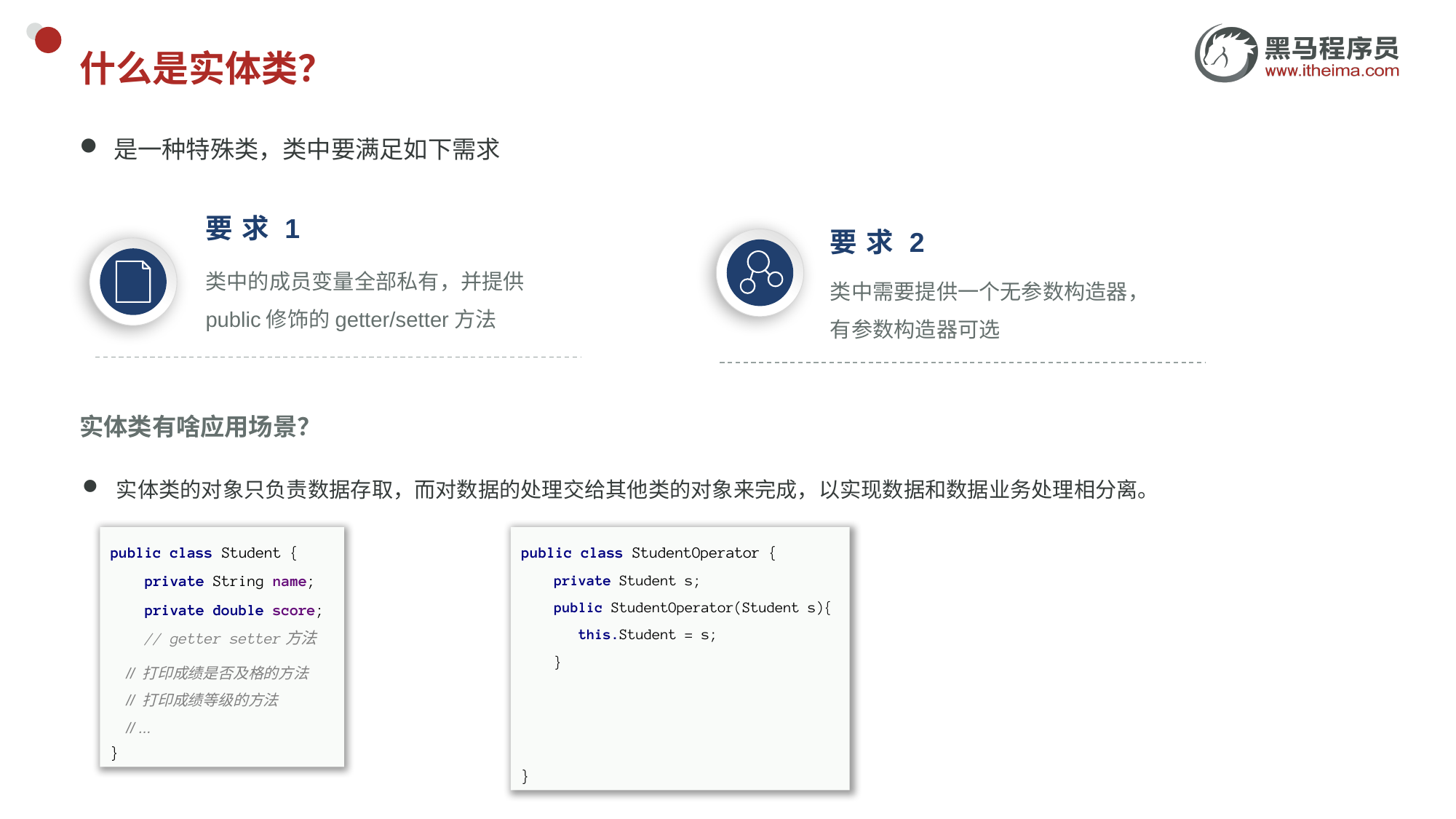

# 什么是实体类？
是一种特殊类，类中要满足如下需求
要求1
要求2

类中的成员变量全部私有，并提供public修饰的getter/setter方法
类中需要提供一个无参数构造器，
有参数构造器可选
实体类有啥应用场景？
实体类的对象只负责数据存取，而对数据的处理交给其他类的对象来完成，以实现数据和数据业务处理相分离。
public class Student {
    private String name;
    private double score;
    // getter setter方法

}
public class StudentOperator {
    private Student s;
    public StudentOperator(Student s){
       this.Student = s;
    }

}
 // 打印成绩是否及格的方法
 // 打印成绩等级的方法
 // ...